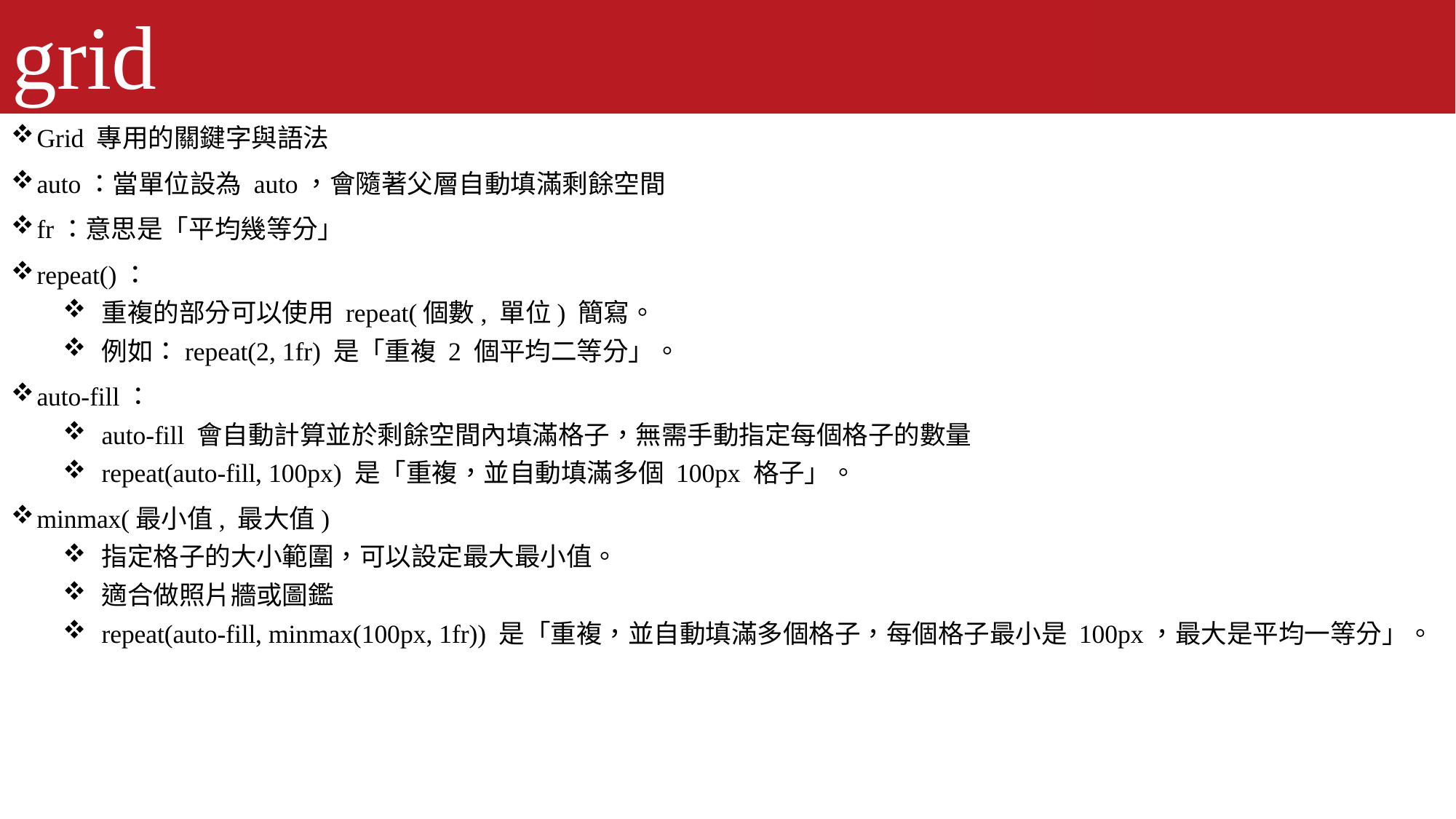

# grid
Grid 專用的關鍵字與語法
auto：當單位設為 auto，會隨著父層自動填滿剩餘空間
fr：意思是「平均幾等分」
repeat()：
重複的部分可以使用 repeat(個數, 單位) 簡寫。
例如：repeat(2, 1fr) 是「重複 2 個平均二等分」。
auto-fill：
auto-fill 會自動計算並於剩餘空間內填滿格子，無需手動指定每個格子的數量
repeat(auto-fill, 100px) 是「重複，並自動填滿多個 100px 格子」。
minmax(最小值, 最大值)
指定格子的大小範圍，可以設定最大最小值。
適合做照片牆或圖鑑
repeat(auto-fill, minmax(100px, 1fr)) 是「重複，並自動填滿多個格子，每個格子最小是 100px，最大是平均一等分」。